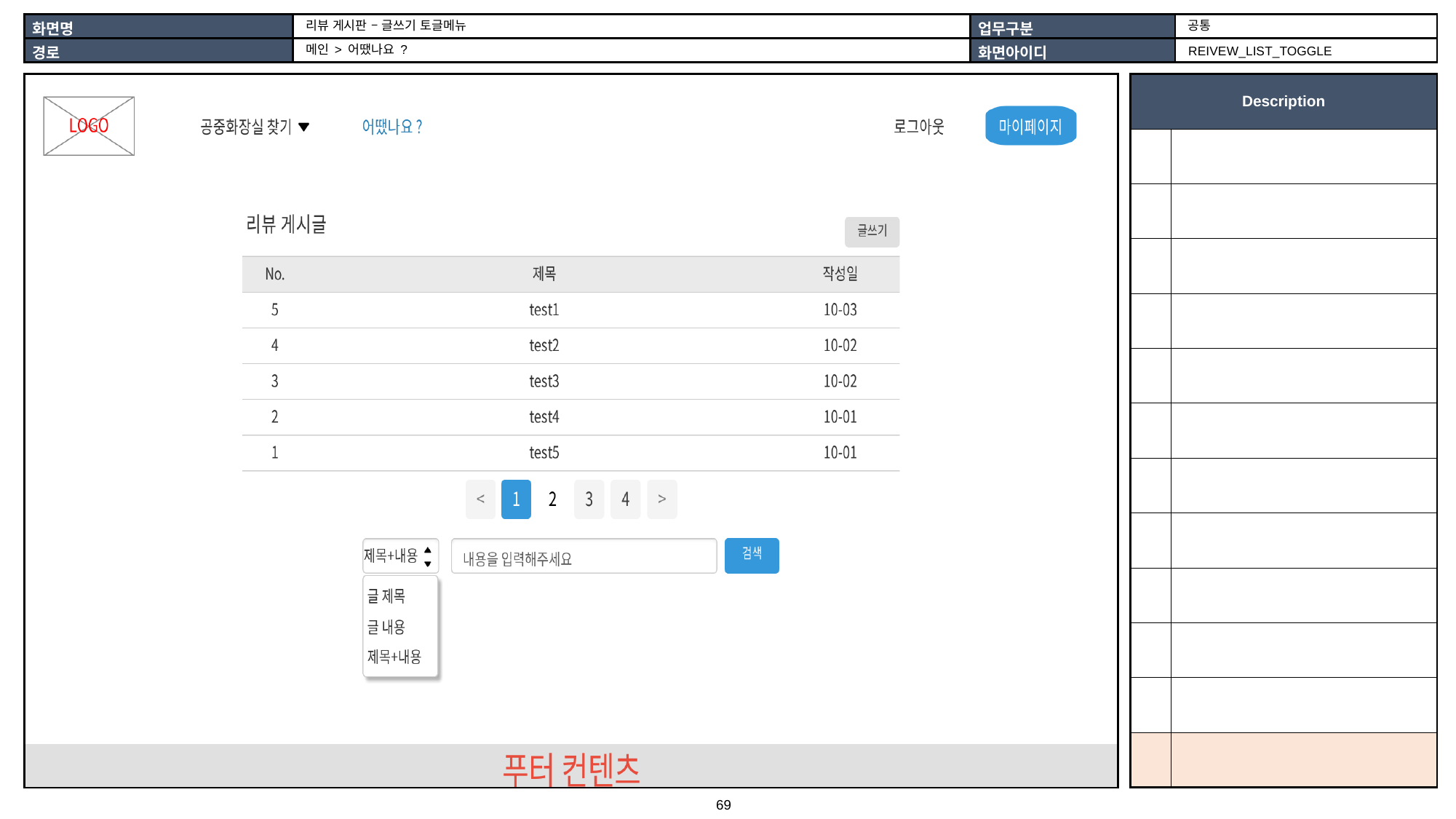

공통
리뷰 게시판 – 글쓰기 토글메뉴
메인 > 어땠나요 ?
REIVEW_LIST_TOGGLE
|  |
| --- |
| Description |  |
| --- | --- |
|  |  |
|  |  |
|  |  |
|  |  |
|  |  |
|  |  |
|  |  |
|  |  |
|  |  |
|  |  |
|  |  |
|  |  |